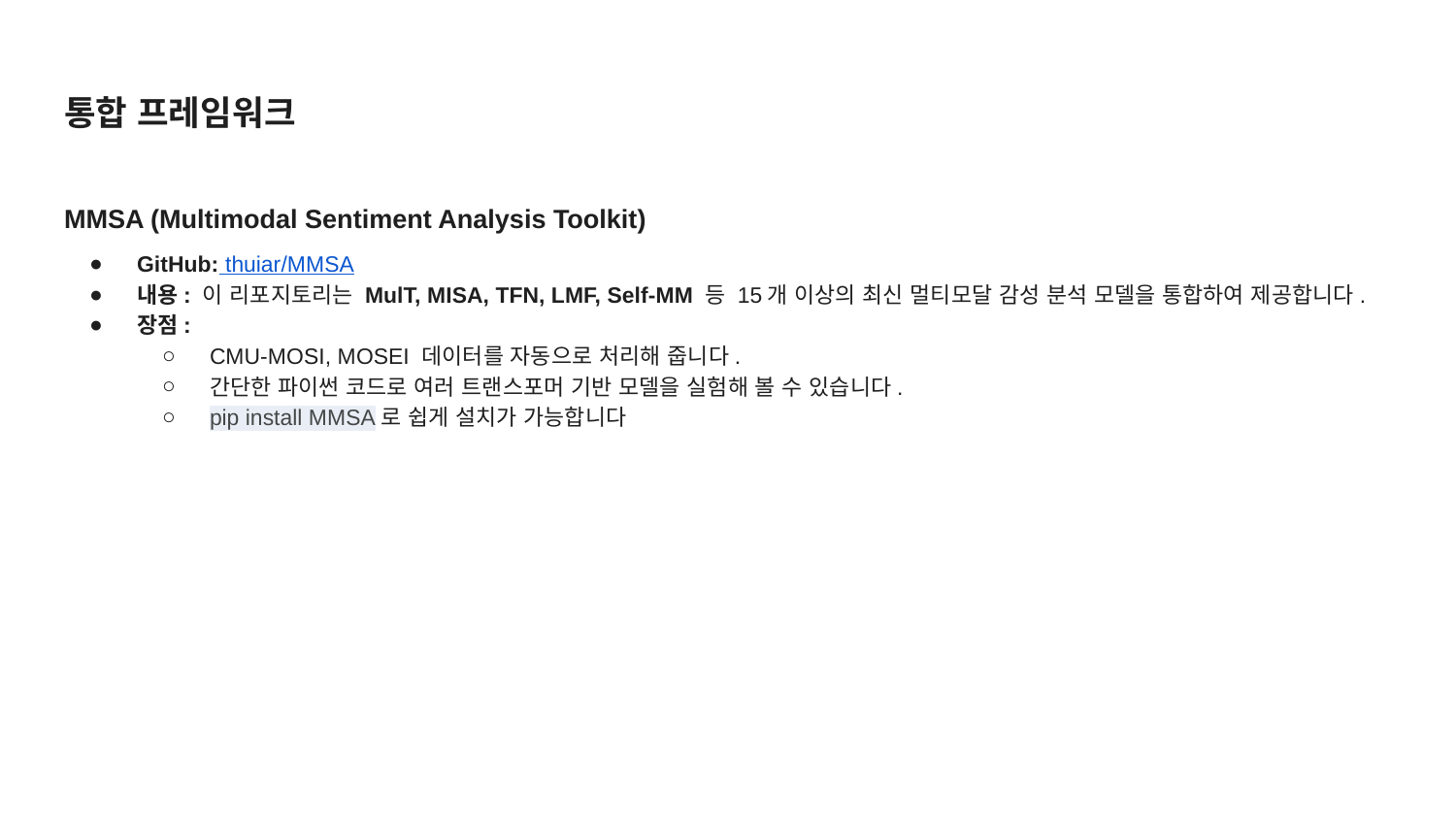

# 통합 프레임워크
MMSA (Multimodal Sentiment Analysis Toolkit)
GitHub: thuiar/MMSA
내용: 이 리포지토리는 MulT, MISA, TFN, LMF, Self-MM 등 15개 이상의 최신 멀티모달 감성 분석 모델을 통합하여 제공합니다.
장점:
CMU-MOSI, MOSEI 데이터를 자동으로 처리해 줍니다.
간단한 파이썬 코드로 여러 트랜스포머 기반 모델을 실험해 볼 수 있습니다.
pip install MMSA로 쉽게 설치가 가능합니다